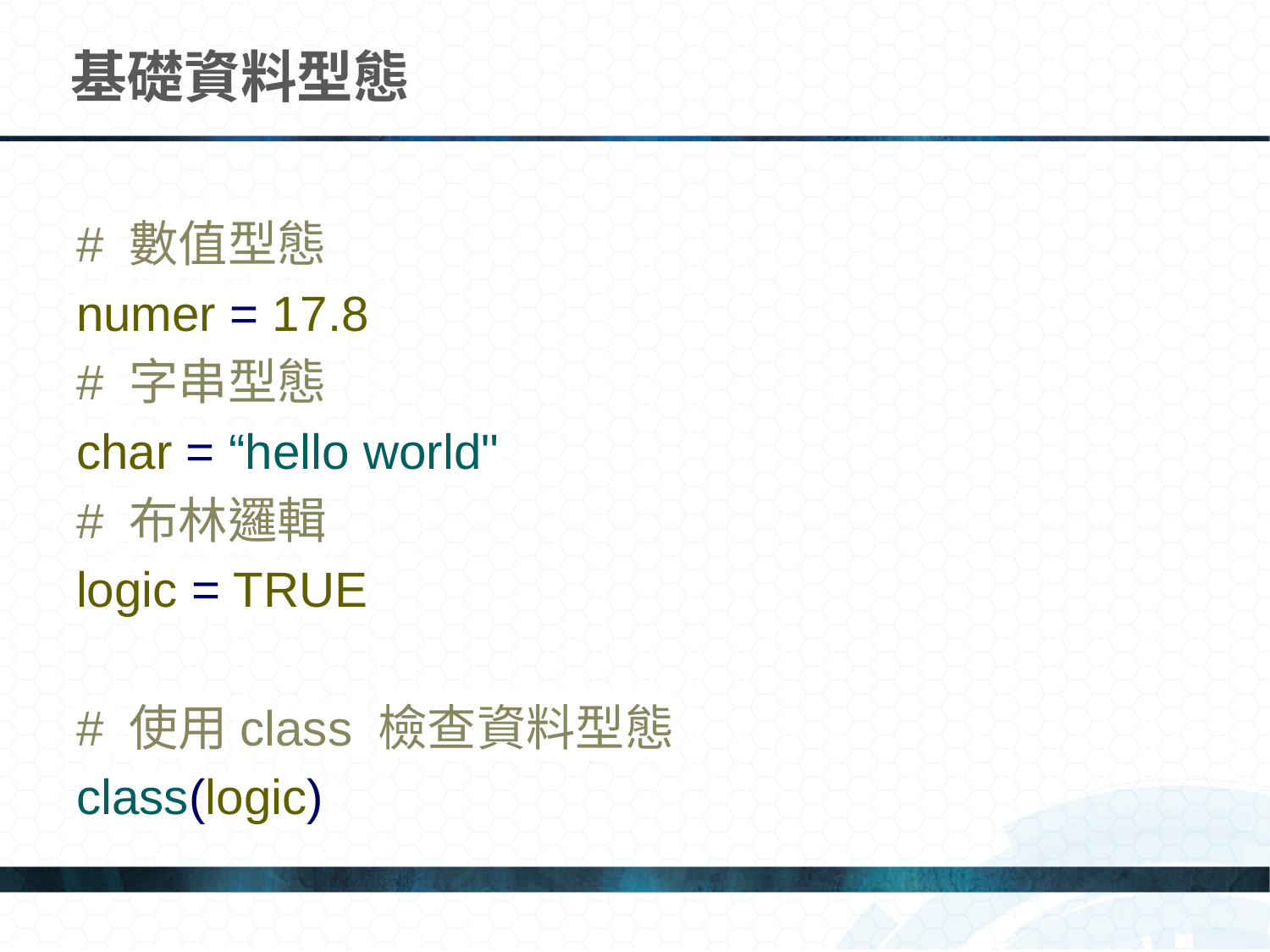

# 基礎資料型態
# 數值型態
numer = 17.8
# 字串型態
char = “hello world"
# 布林邏輯
logic = TRUE

# 使用class 檢查資料型態
class(logic)